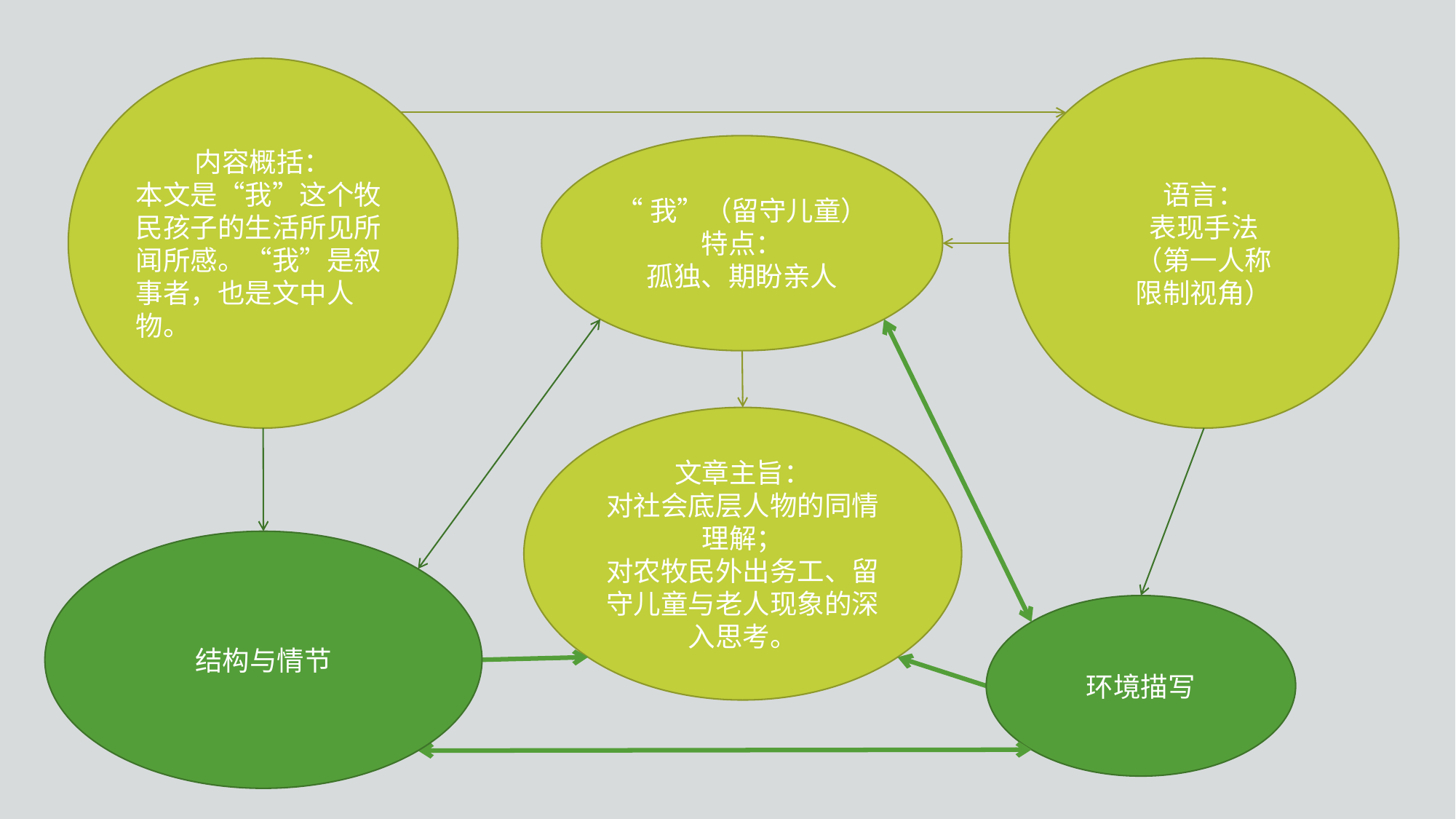

内容概括：
本文是“我”这个牧民孩子的生活所见所闻所感。“我”是叙事者，也是文中人物。
语言：
表现手法
（第一人称
限制视角）
“我”（留守儿童）特点：
孤独、期盼亲人

文章主旨：
对社会底层人物的同情理解；
对农牧民外出务工、留守儿童与老人现象的深入思考。

结构与情节
环境描写